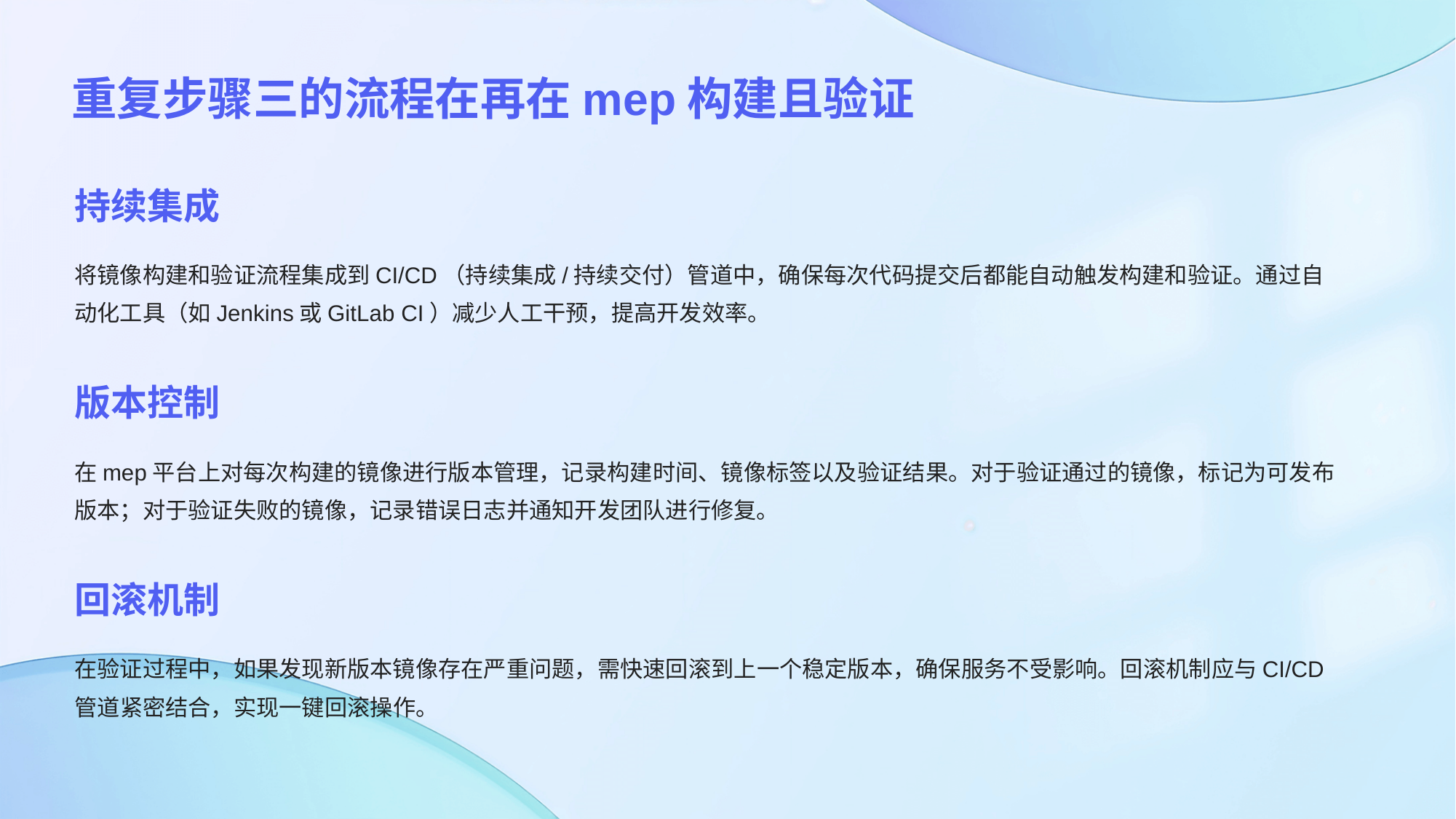

重复步骤三的流程在再在mep构建且验证
持续集成
将镜像构建和验证流程集成到CI/CD（持续集成/持续交付）管道中，确保每次代码提交后都能自动触发构建和验证。通过自动化工具（如Jenkins或GitLab CI）减少人工干预，提高开发效率。
版本控制
在mep平台上对每次构建的镜像进行版本管理，记录构建时间、镜像标签以及验证结果。对于验证通过的镜像，标记为可发布版本；对于验证失败的镜像，记录错误日志并通知开发团队进行修复。
回滚机制
在验证过程中，如果发现新版本镜像存在严重问题，需快速回滚到上一个稳定版本，确保服务不受影响。回滚机制应与CI/CD管道紧密结合，实现一键回滚操作。